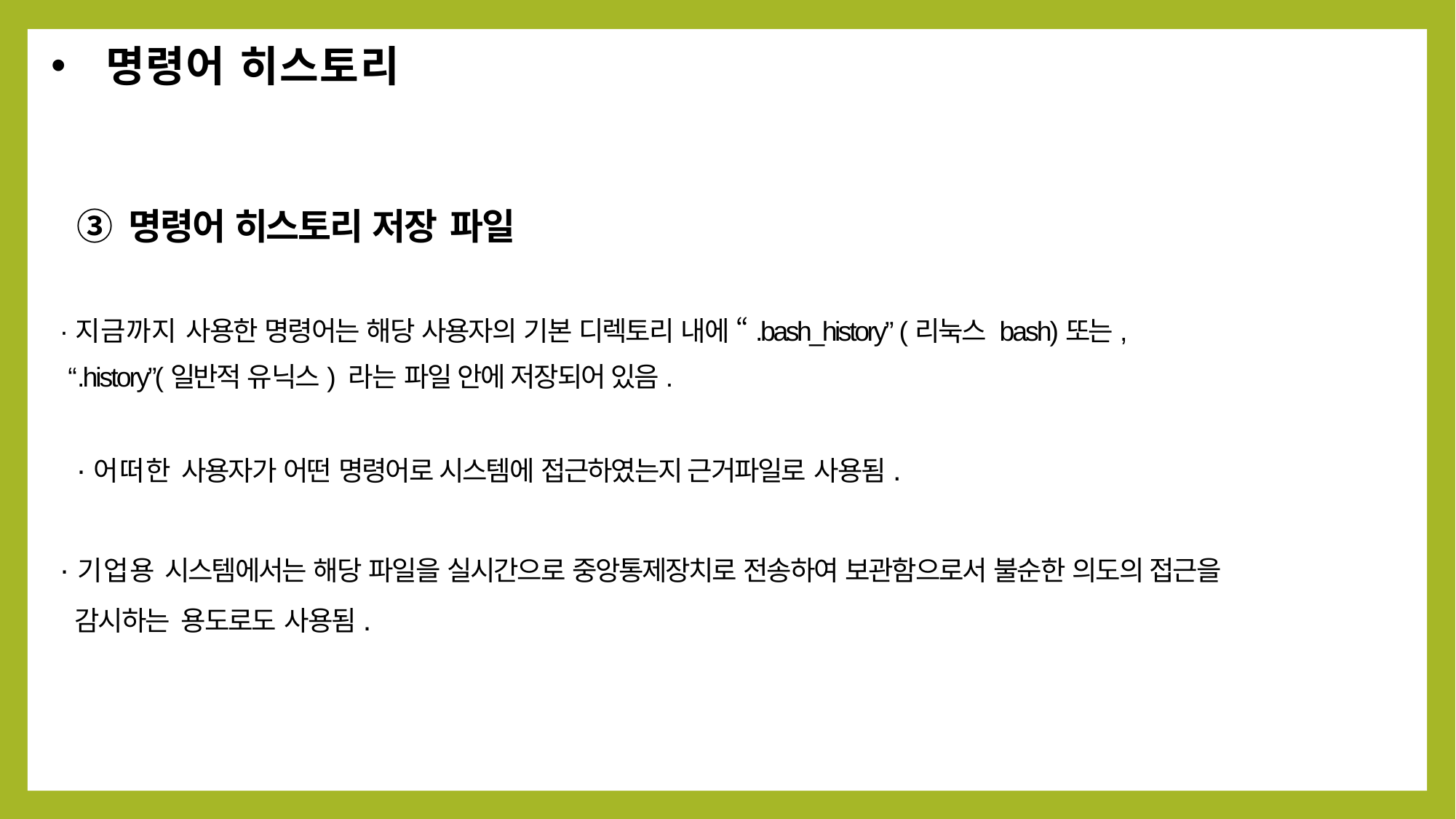

명령어 히스토리

③ 명령어 히스토리 저장 파일

∙지금까지 사용한 명령어는 해당 사용자의 기본 디렉토리 내에 “.bash_history” (리눅스 bash)또는,
 “.history”(일반적 유닉스) 라는 파일 안에 저장되어 있음.

∙어떠한 사용자가 어떤 명령어로 시스템에 접근하였는지 근거파일로 사용됨.

∙기업용 시스템에서는 해당 파일을 실시간으로 중앙통제장치로 전송하여 보관함으로서 불순한 의도의 접근을
 감시하는  용도로도 사용됨.